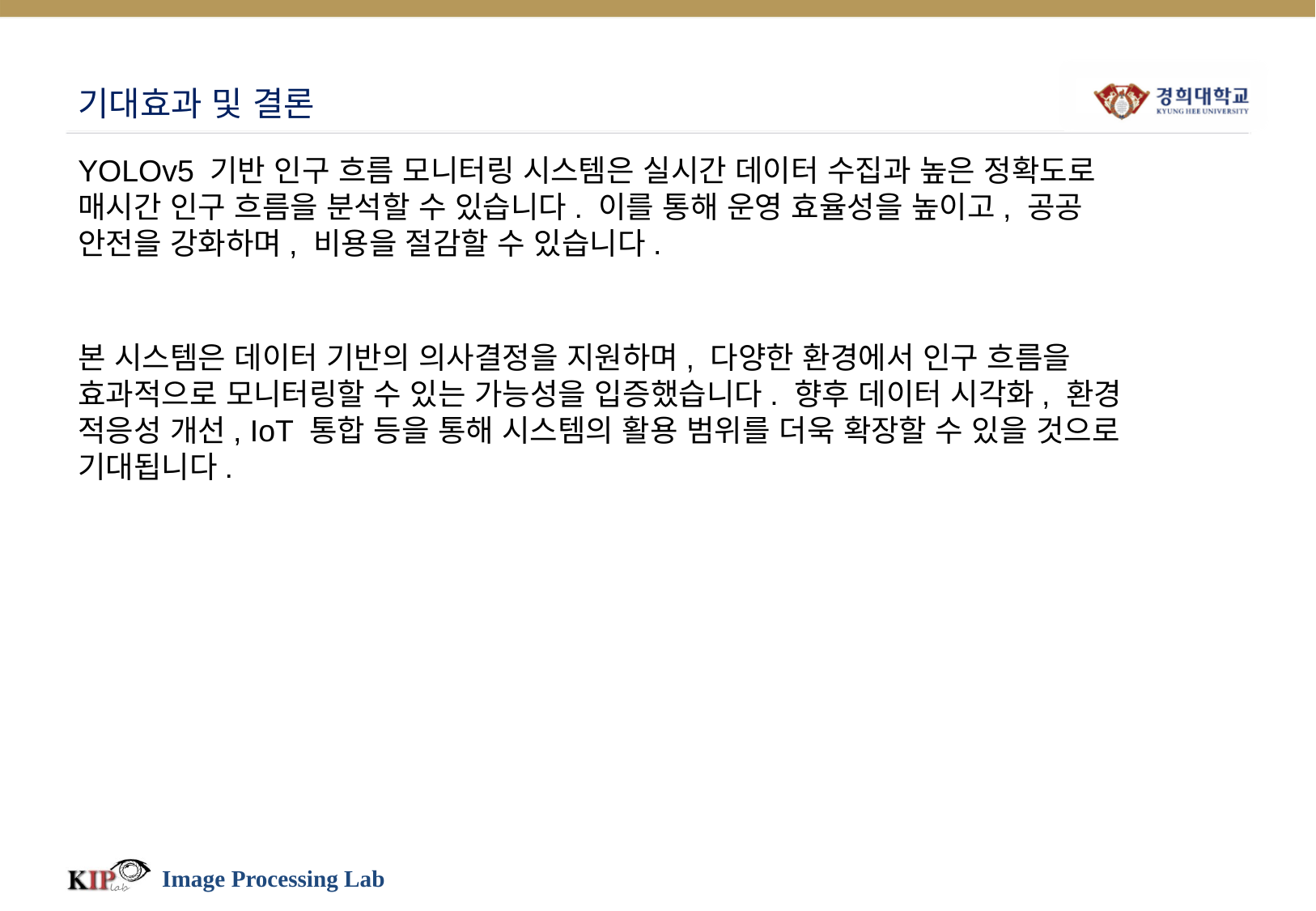

# 기대효과 및 결론
YOLOv5 기반 인구 흐름 모니터링 시스템은 실시간 데이터 수집과 높은 정확도로 매시간 인구 흐름을 분석할 수 있습니다. 이를 통해 운영 효율성을 높이고, 공공 안전을 강화하며, 비용을 절감할 수 있습니다.

본 시스템은 데이터 기반의 의사결정을 지원하며, 다양한 환경에서 인구 흐름을 효과적으로 모니터링할 수 있는 가능성을 입증했습니다. 향후 데이터 시각화, 환경 적응성 개선, IoT 통합 등을 통해 시스템의 활용 범위를 더욱 확장할 수 있을 것으로 기대됩니다.
Image Processing Lab